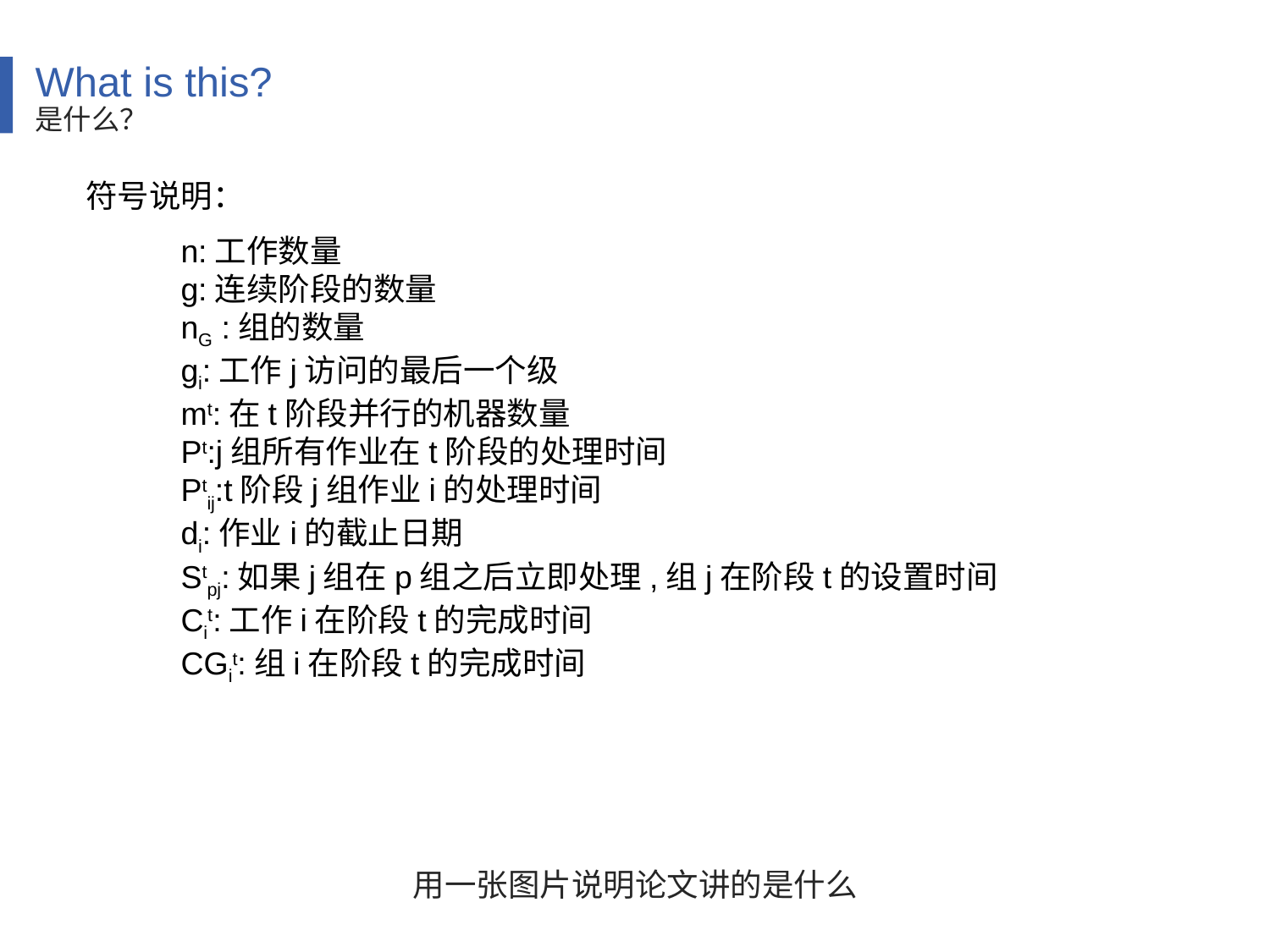

What is this?
是什么？
符号说明：
n:工作数量
g:连续阶段的数量
nG :组的数量
gi:工作j访问的最后一个级
mt:在t阶段并行的机器数量
Pt:j组所有作业在t阶段的处理时间
Ptij:t阶段j组作业i的处理时间
di:作业i的截止日期
Stpj:如果j组在p组之后立即处理,组j在阶段t的设置时间
Cit:工作i在阶段t的完成时间
CGit:组i在阶段t的完成时间

用一张图片说明论文讲的是什么